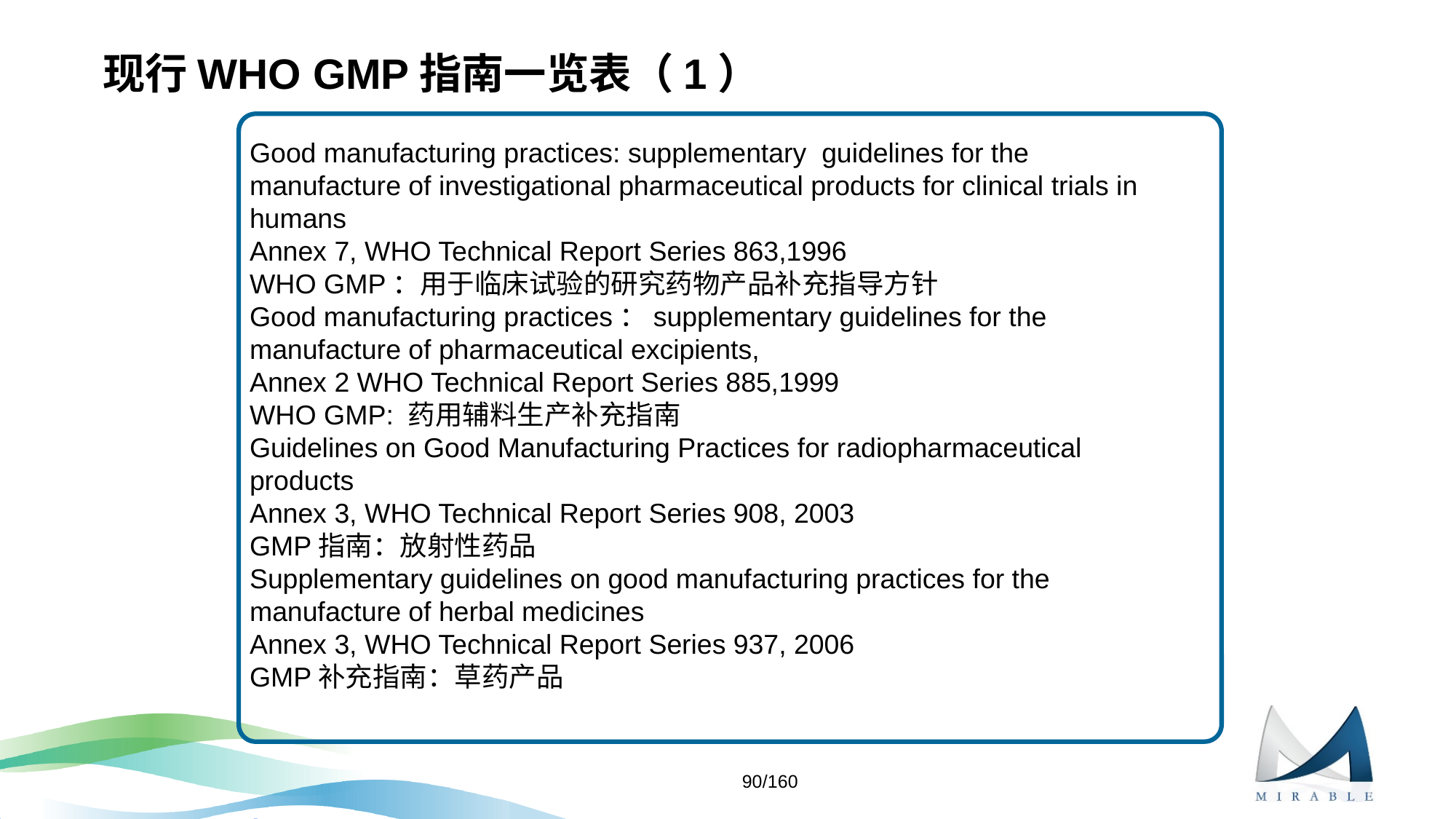

# 现行WHO GMP指南一览表（1）

Good manufacturing practices: supplementary  guidelines for the manufacture of investigational pharmaceutical products for clinical trials in humans
Annex 7, WHO Technical Report Series 863,1996
WHO GMP：用于临床试验的研究药物产品补充指导方针
Good manufacturing practices：supplementary guidelines for the manufacture of pharmaceutical excipients,
Annex 2 WHO Technical Report Series 885,1999
WHO GMP: 药用辅料生产补充指南
Guidelines on Good Manufacturing Practices for radiopharmaceutical products
Annex 3, WHO Technical Report Series 908, 2003
GMP指南：放射性药品
Supplementary guidelines on good manufacturing practices for the manufacture of herbal medicines
Annex 3, WHO Technical Report Series 937, 2006
GMP补充指南：草药产品
90/160